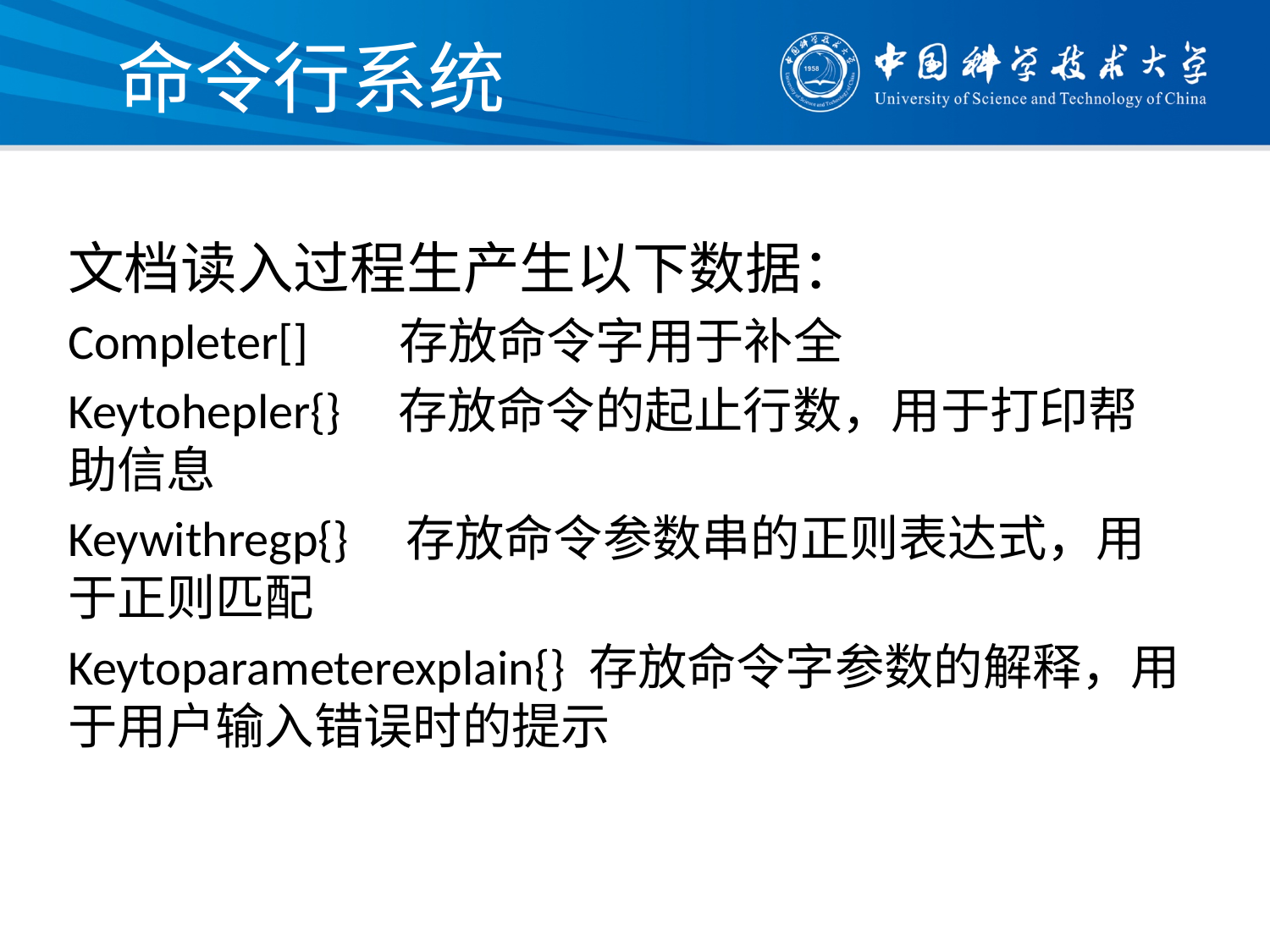

# 命令行系统
文档读入过程生产生以下数据：
Completer[]       存放命令字用于补全
Keytohepler{}    存放命令的起止行数，用于打印帮助信息
Keywithregp{}    存放命令参数串的正则表达式，用于正则匹配
Keytoparameterexplain{} 存放命令字参数的解释，用于用户输入错误时的提示